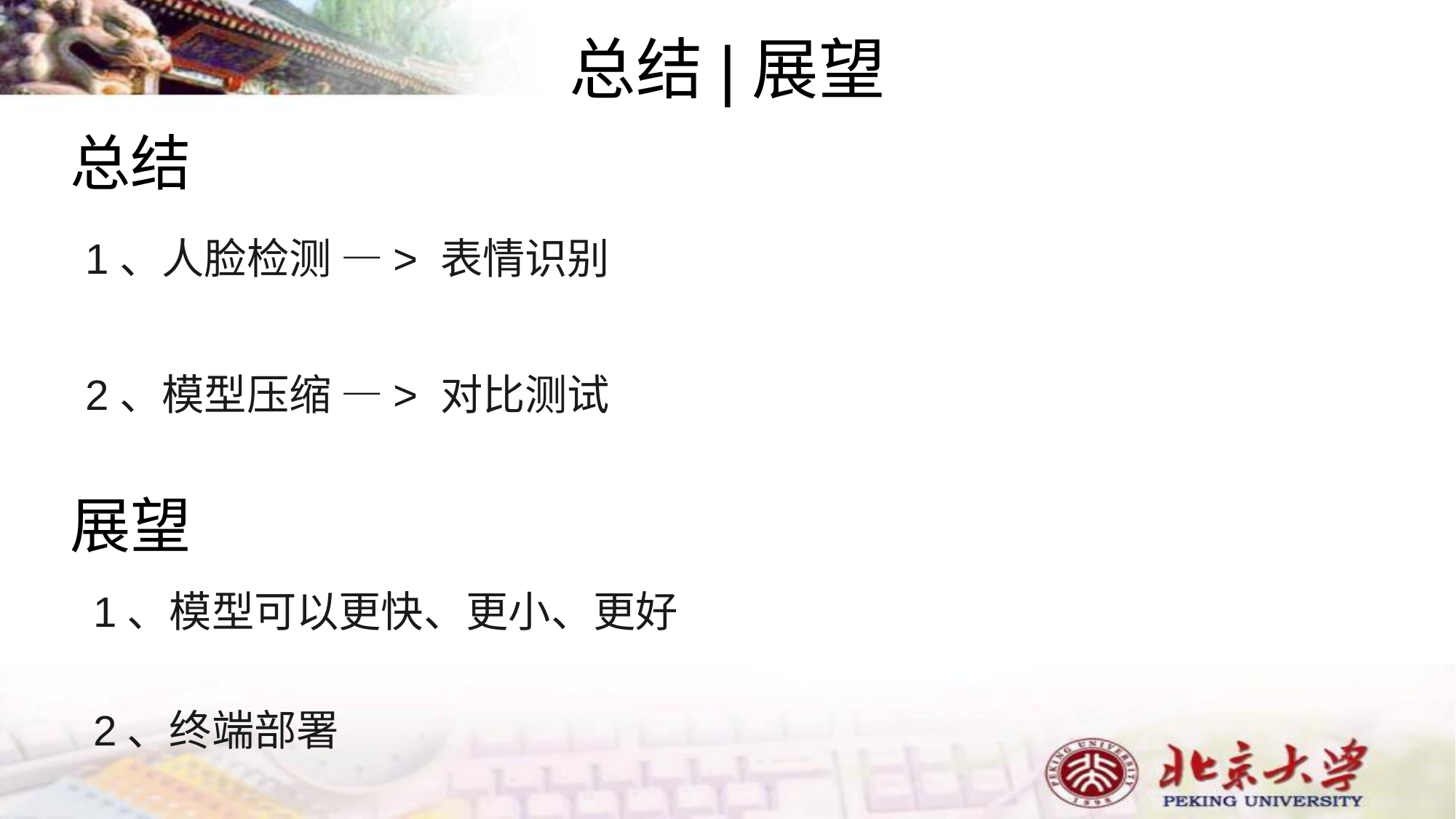

总结|展望
总结
1、人脸检测 —> 表情识别

2、模型压缩 —> 对比测试
展望
1、模型可以更快、更小、更好

2、终端部署